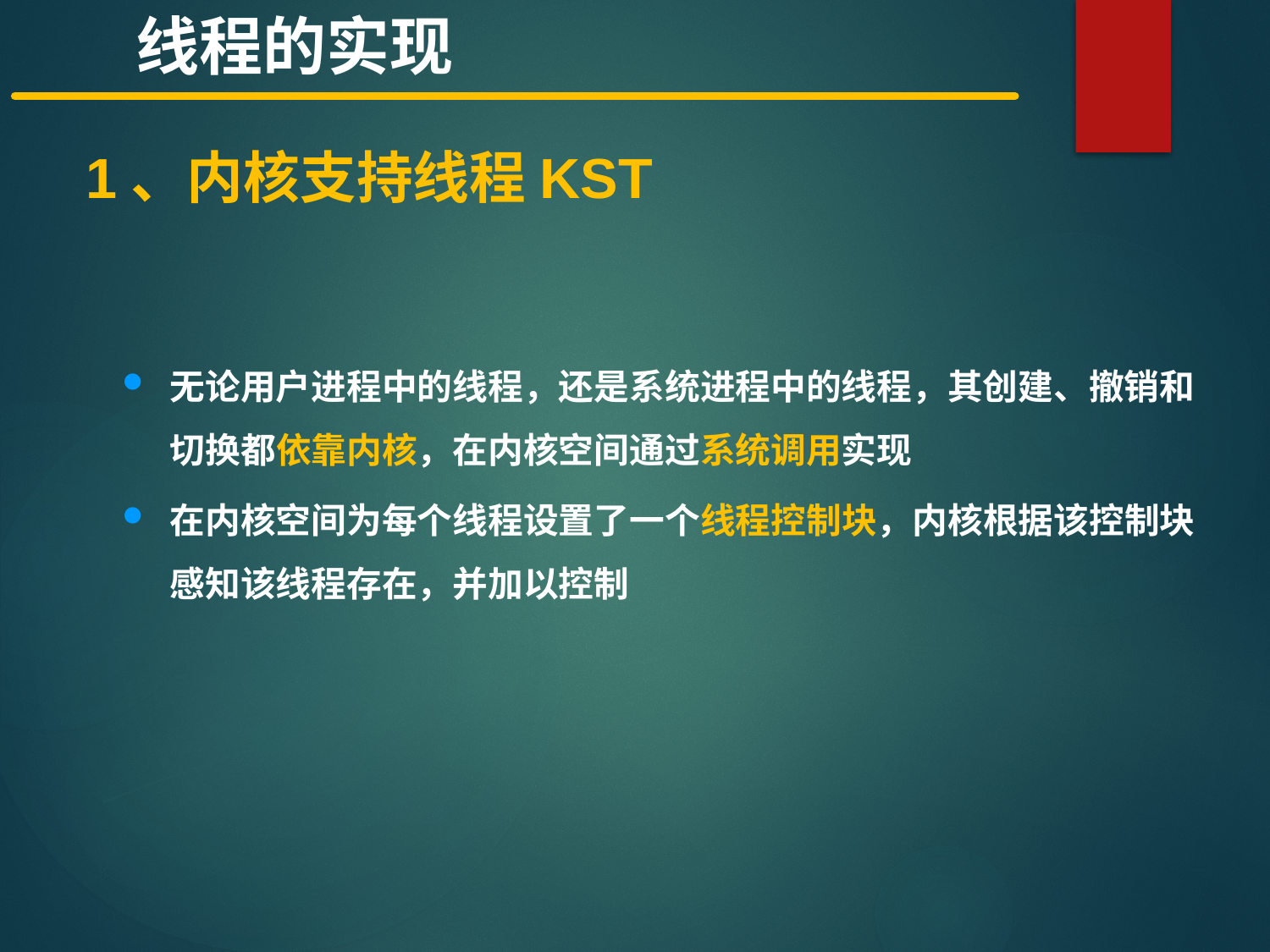

线程的实现
 1、内核支持线程KST
无论用户进程中的线程，还是系统进程中的线程，其创建、撤销和切换都依靠内核，在内核空间通过系统调用实现
在内核空间为每个线程设置了一个线程控制块，内核根据该控制块感知该线程存在，并加以控制